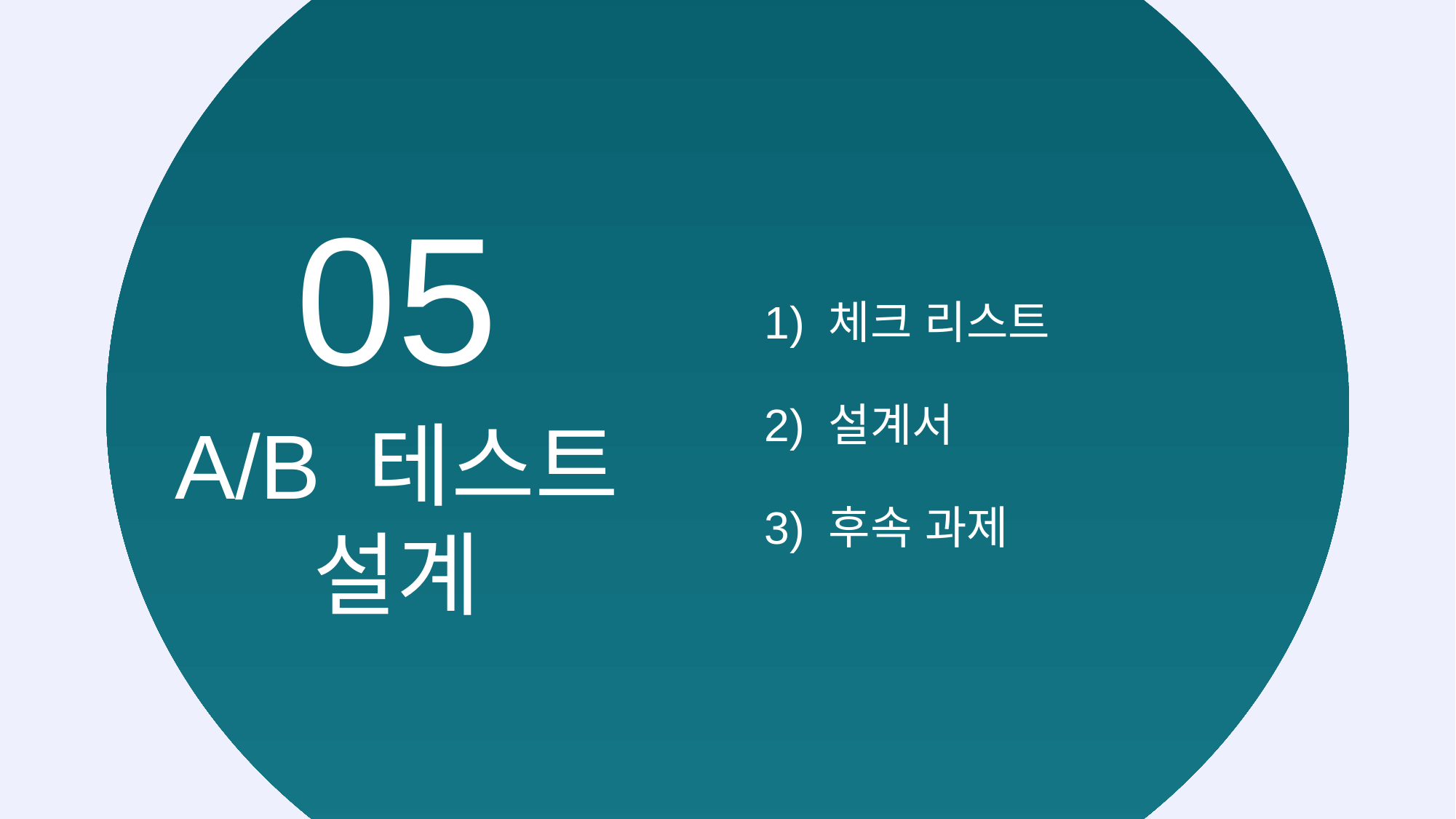

05
1) 체크 리스트
2) 설계서
A/B 테스트 설계
3) 후속 과제